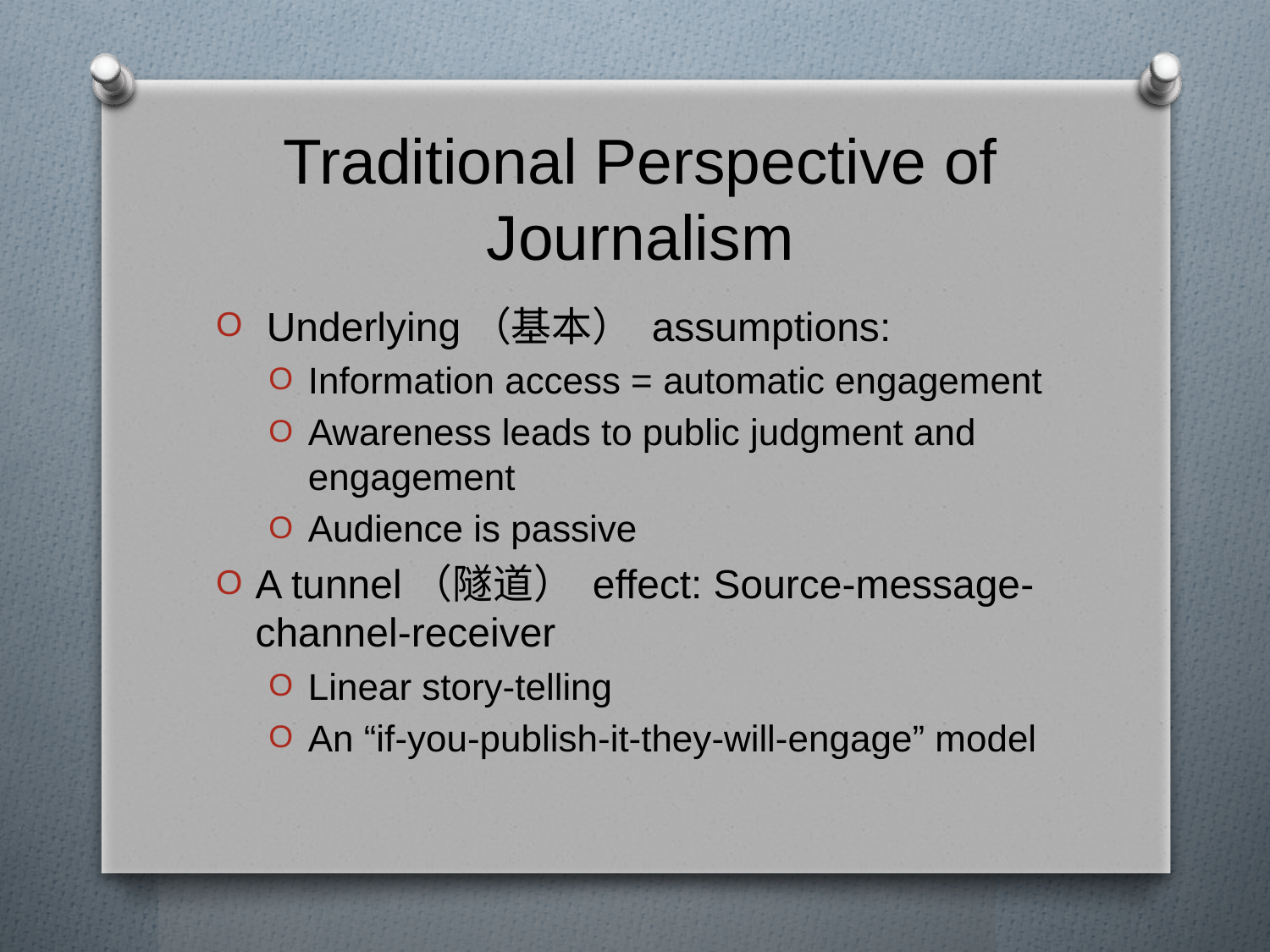

# Traditional Perspective of Journalism
 Underlying（基本） assumptions:
Information access = automatic engagement
Awareness leads to public judgment and engagement
Audience is passive
A tunnel（隧道） effect: Source-message-channel-receiver
Linear story-telling
An “if-you-publish-it-they-will-engage” model